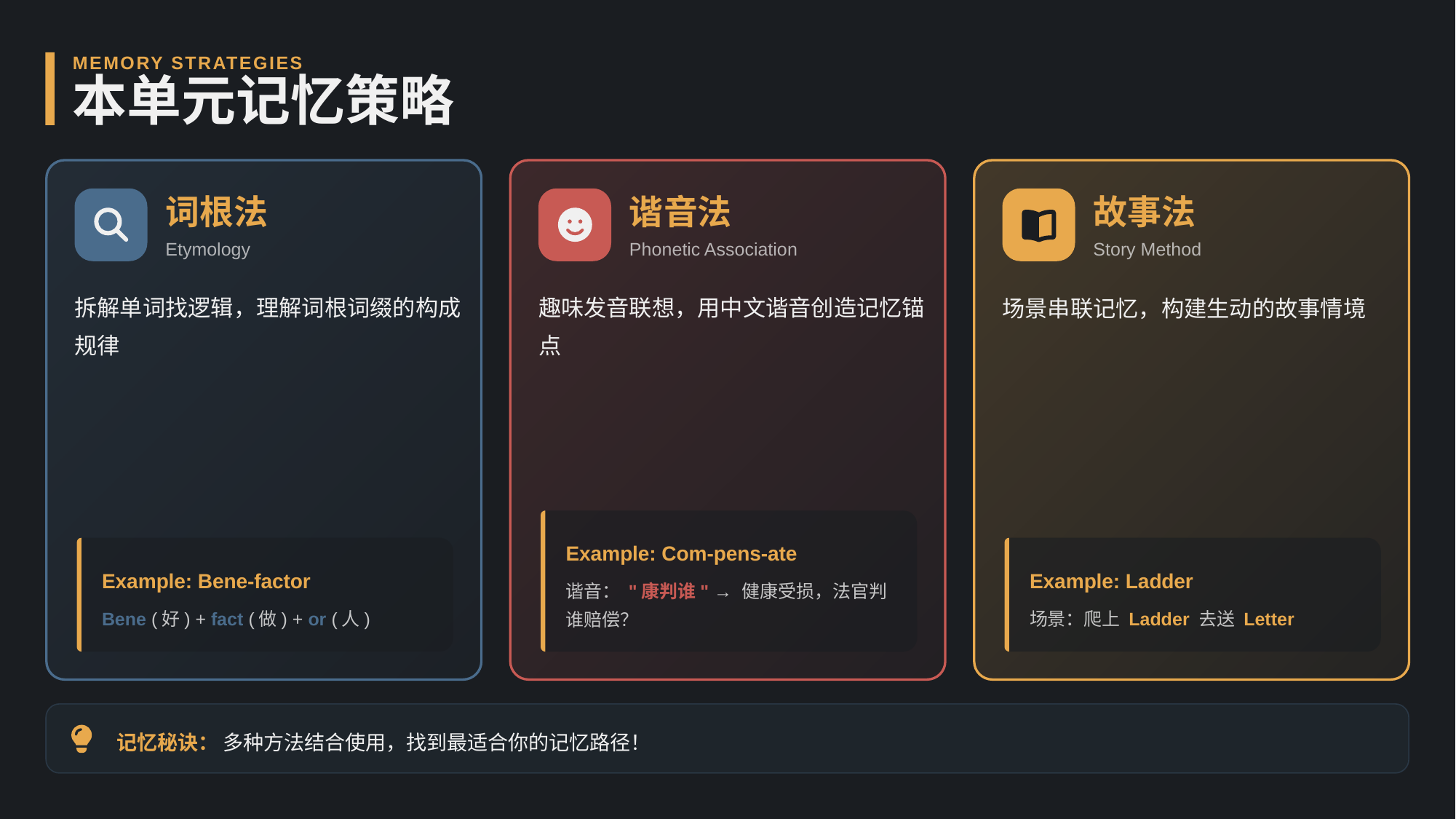

MEMORY STRATEGIES

本单元记忆策略

词根法
谐音法
故事法

Etymology
Phonetic Association
Story Method
拆解单词找逻辑，理解词根词缀的构成规律
趣味发音联想，用中文谐音创造记忆锚点
场景串联记忆，构建生动的故事情境

Example: Com-pens-ate

Example: Bene-factor
Example: Ladder
谐音： "康判谁" → 健康受损，法官判谁赔偿？
Bene (好) + fact (做) + or (人)
场景：爬上 Ladder 去送 Letter

记忆秘诀： 多种方法结合使用，找到最适合你的记忆路径！